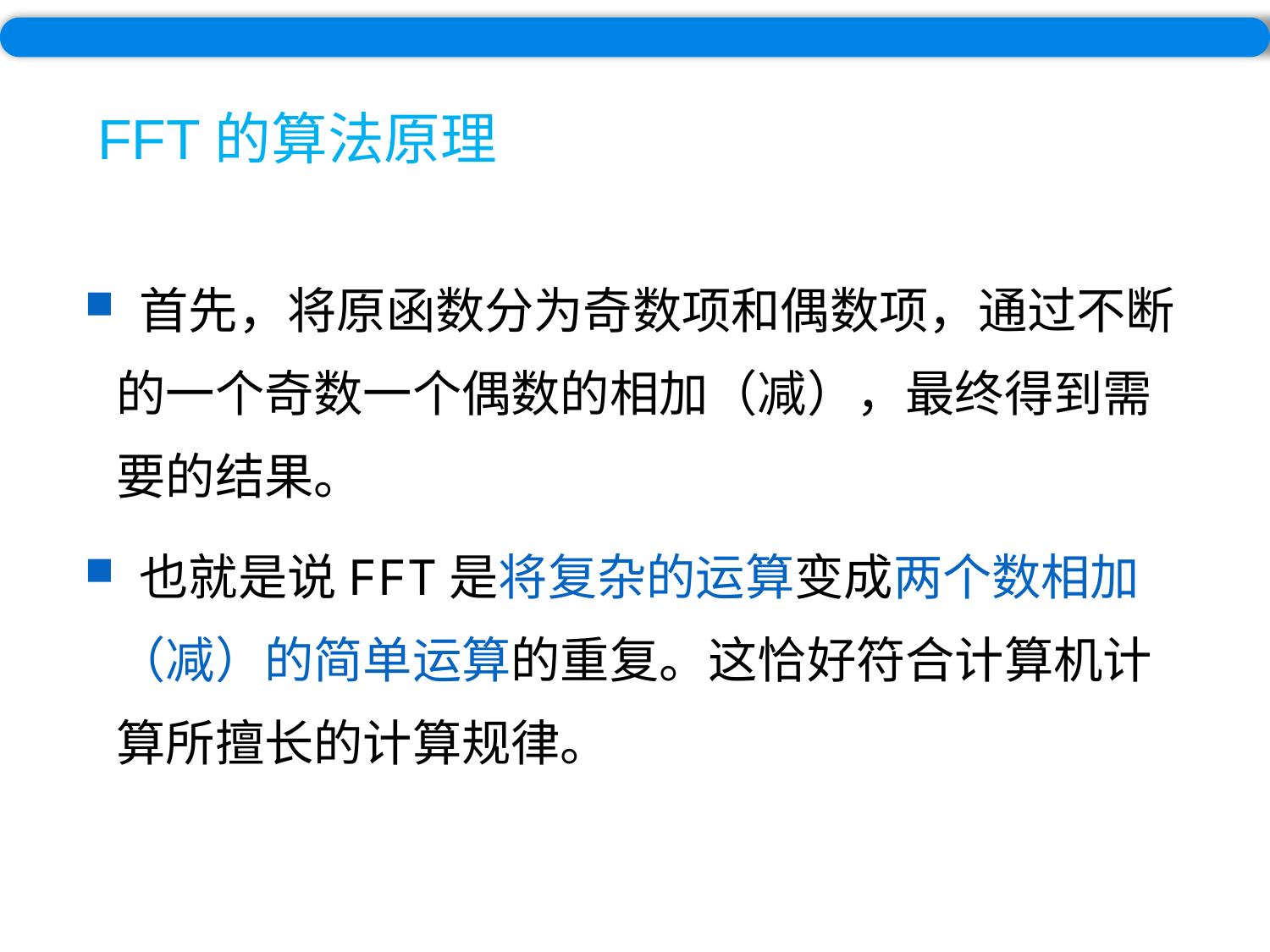

# FFT的算法原理
 首先，将原函数分为奇数项和偶数项，通过不断的一个奇数一个偶数的相加（减），最终得到需要的结果。
 也就是说FFT是将复杂的运算变成两个数相加（减）的简单运算的重复。这恰好符合计算机计算所擅长的计算规律。